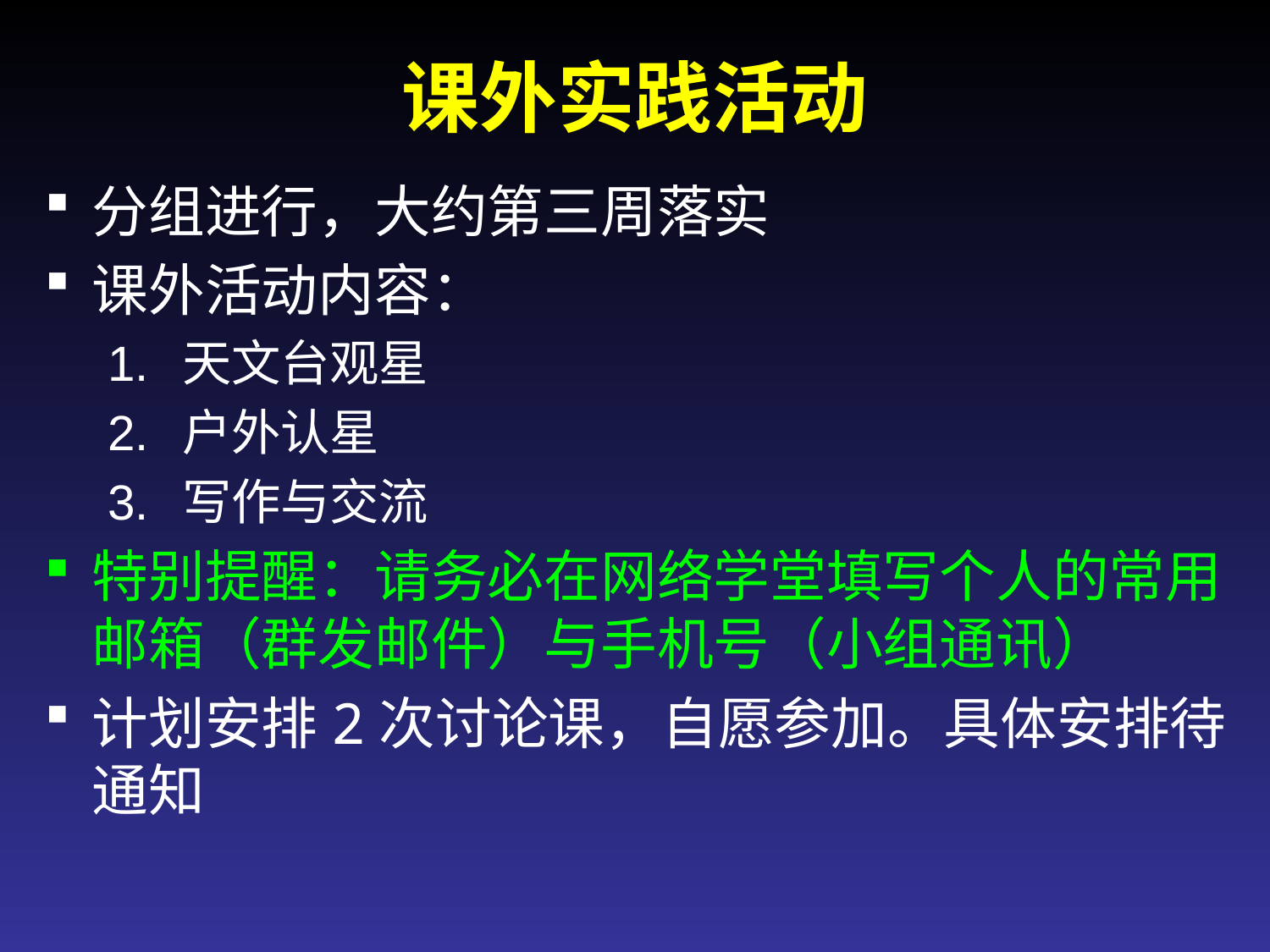

# 课外实践活动
分组进行，大约第三周落实
课外活动内容：
天文台观星
户外认星
写作与交流
特别提醒：请务必在网络学堂填写个人的常用邮箱（群发邮件）与手机号（小组通讯）
计划安排2次讨论课，自愿参加。具体安排待通知